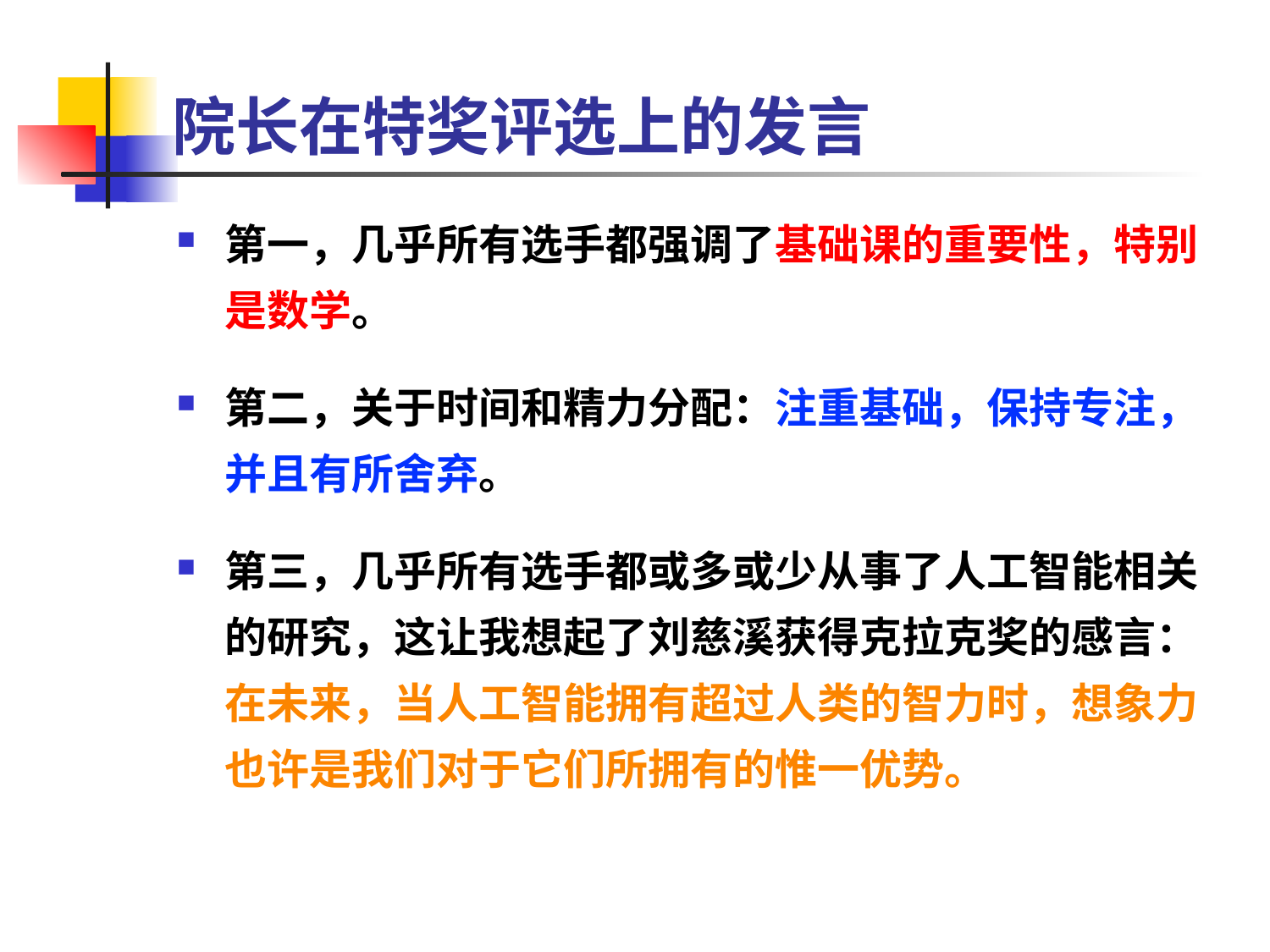

# 院长在特奖评选上的发言
第一，几乎所有选手都强调了基础课的重要性，特别是数学。
第二，关于时间和精力分配：注重基础，保持专注，并且有所舍弃。
第三，几乎所有选手都或多或少从事了人工智能相关的研究，这让我想起了刘慈溪获得克拉克奖的感言：在未来，当人工智能拥有超过人类的智力时，想象力也许是我们对于它们所拥有的惟一优势。